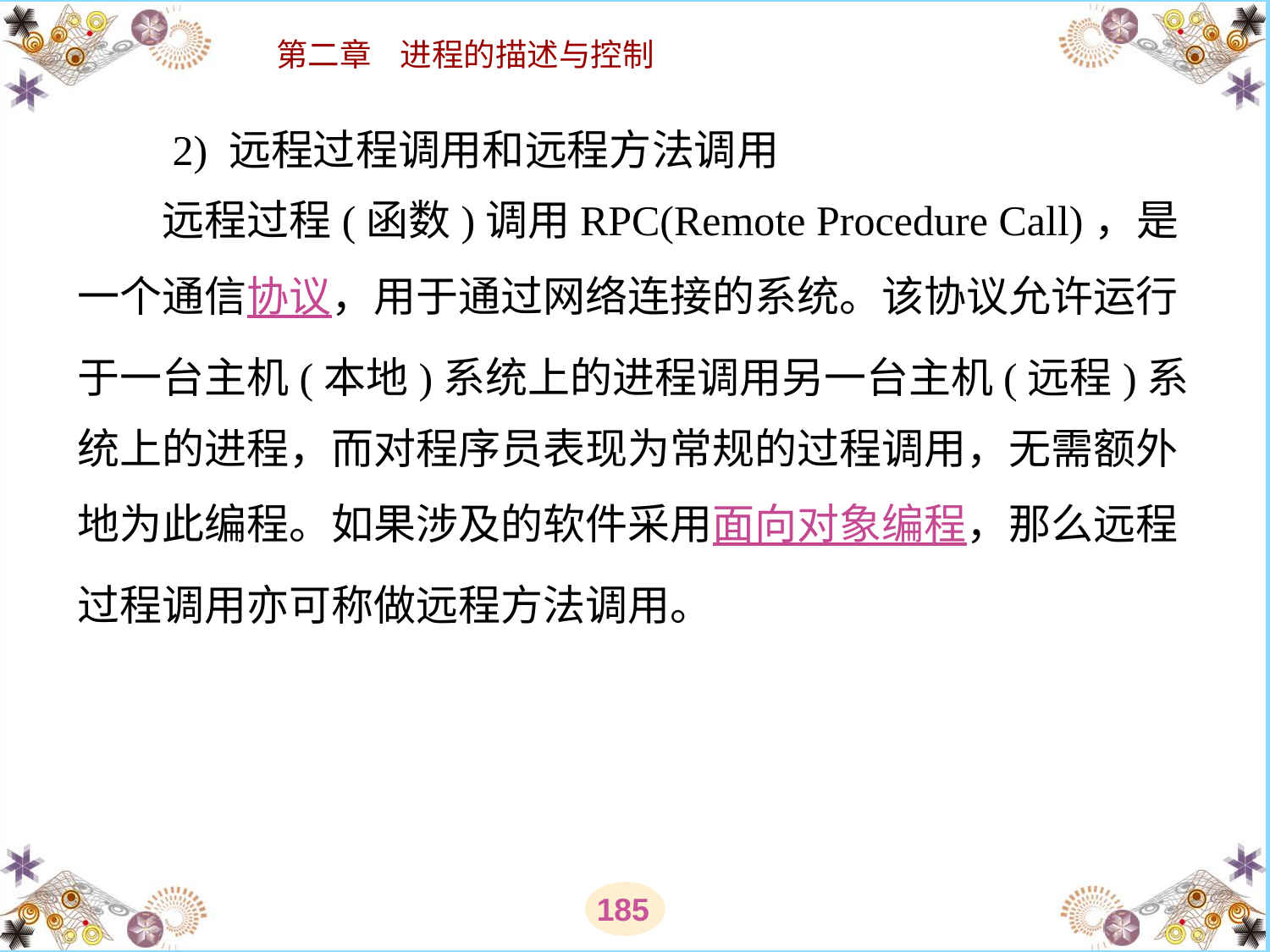

# 2) 远程过程调用和远程方法调用 　　远程过程(函数)调用RPC(Remote Procedure Call)，是一个通信协议，用于通过网络连接的系统。该协议允许运行于一台主机(本地)系统上的进程调用另一台主机(远程)系统上的进程，而对程序员表现为常规的过程调用，无需额外地为此编程。如果涉及的软件采用面向对象编程，那么远程过程调用亦可称做远程方法调用。